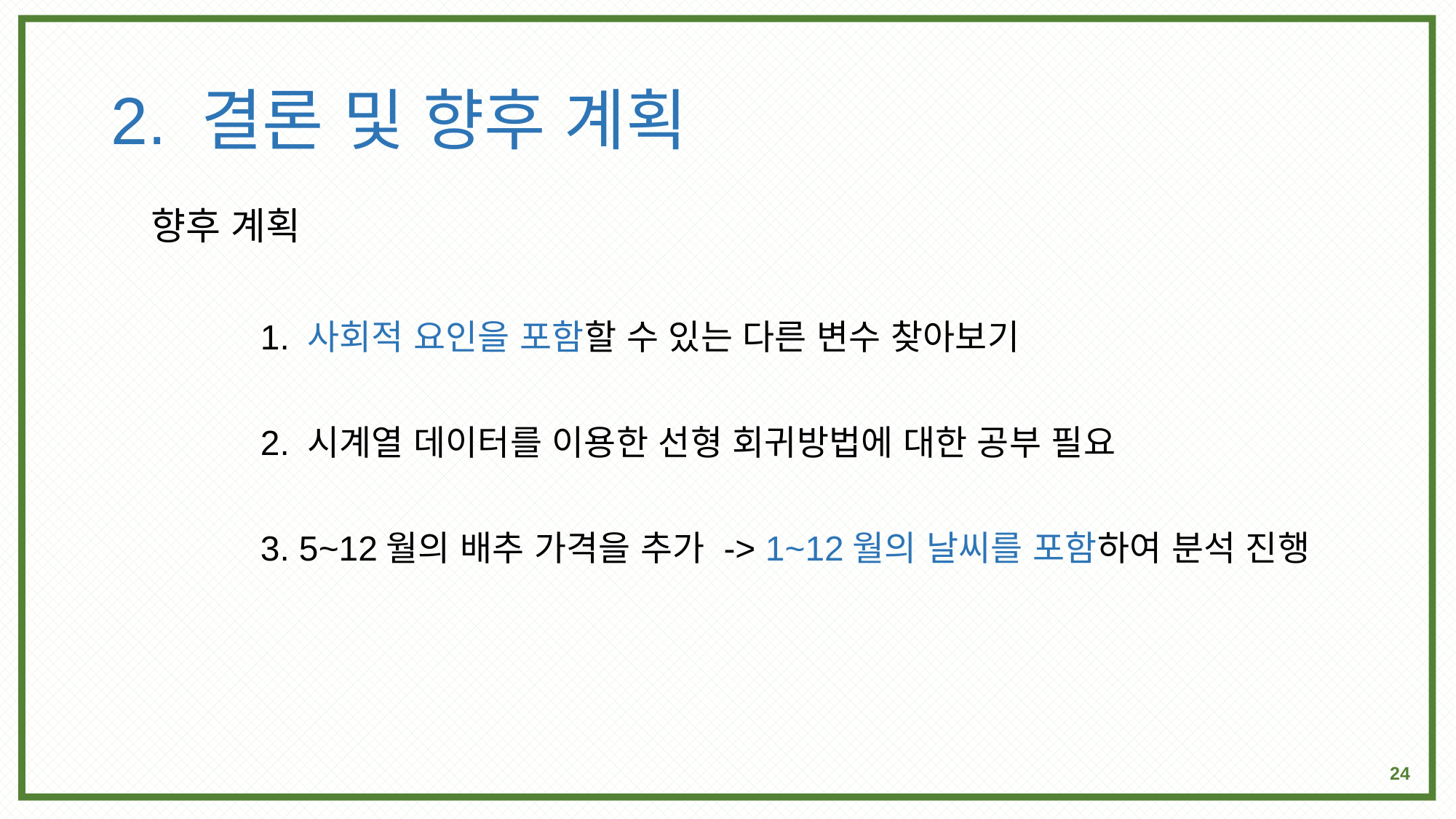

# 2. 결론 및 향후 계획
향후 계획

	1. 사회적 요인을 포함할 수 있는 다른 변수 찾아보기

	2. 시계열 데이터를 이용한 선형 회귀방법에 대한 공부 필요

	3. 5~12월의 배추 가격을 추가 -> 1~12월의 날씨를 포함하여 분석 진행
24